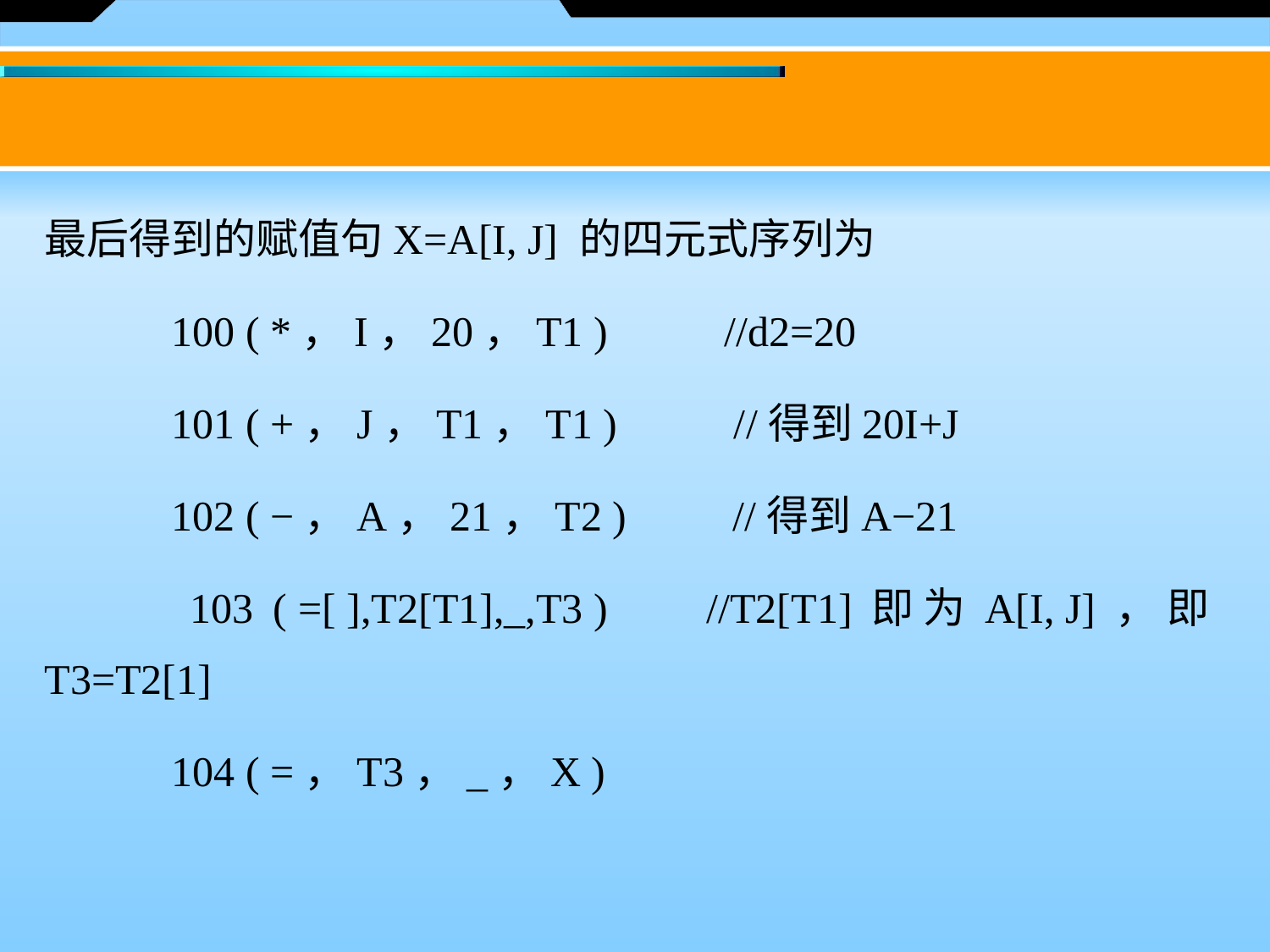

最后得到的赋值句X=A[I, J] 的四元式序列为
	100 ( *，I，20，T1 )           //d2=20
	101 ( +，J，T1，T1 )           //得到20I+J
	102 ( −，A，21，T2 )          //得到A−21
　	103 ( =[ ],T2[T1],_,T3 )     //T2[T1]即为A[I, J]，即T3=T2[1]
	104 ( =，T3，_，X )